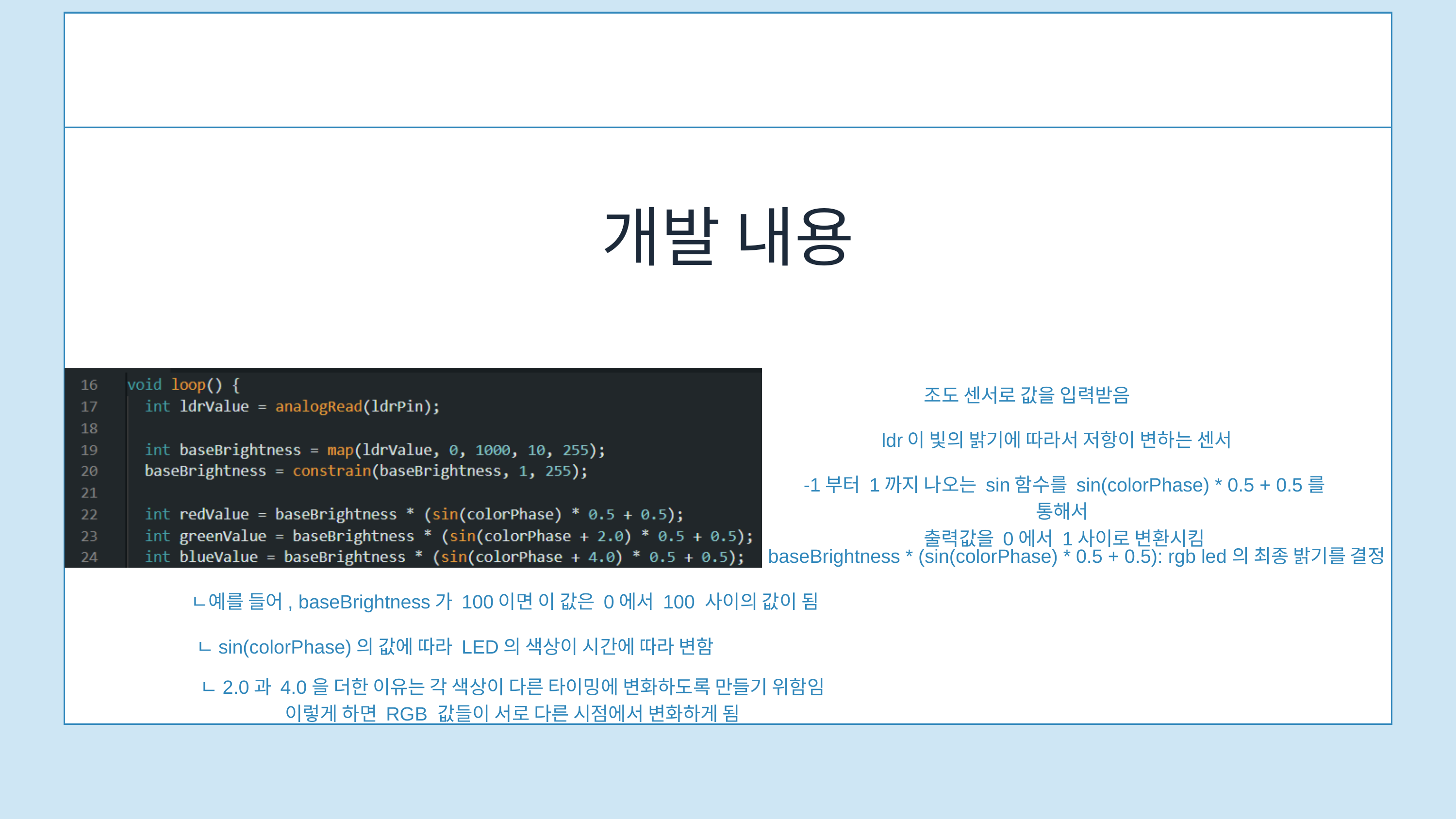

개발 내용

단락 텍스트
조도 센서로 값을 입력받음
ldr이 빛의 밝기에 따라서 저항이 변하는 센서
-1부터 1까지 나오는 sin함수를 sin(colorPhase) * 0.5 + 0.5를 통해서
출력값을 0에서 1사이로 변환시킴
baseBrightness * (sin(colorPhase) * 0.5 + 0.5): rgb led의 최종 밝기를 결정
ㄴ예를 들어, baseBrightness가 100이면 이 값은 0에서 100 사이의 값이 됨
ㄴsin(colorPhase)의 값에 따라 LED의 색상이 시간에 따라 변함
ㄴ2.0과 4.0을 더한 이유는 각 색상이 다른 타이밍에 변화하도록 만들기 위함임
이렇게 하면 RGB 값들이 서로 다른 시점에서 변화하게 됨